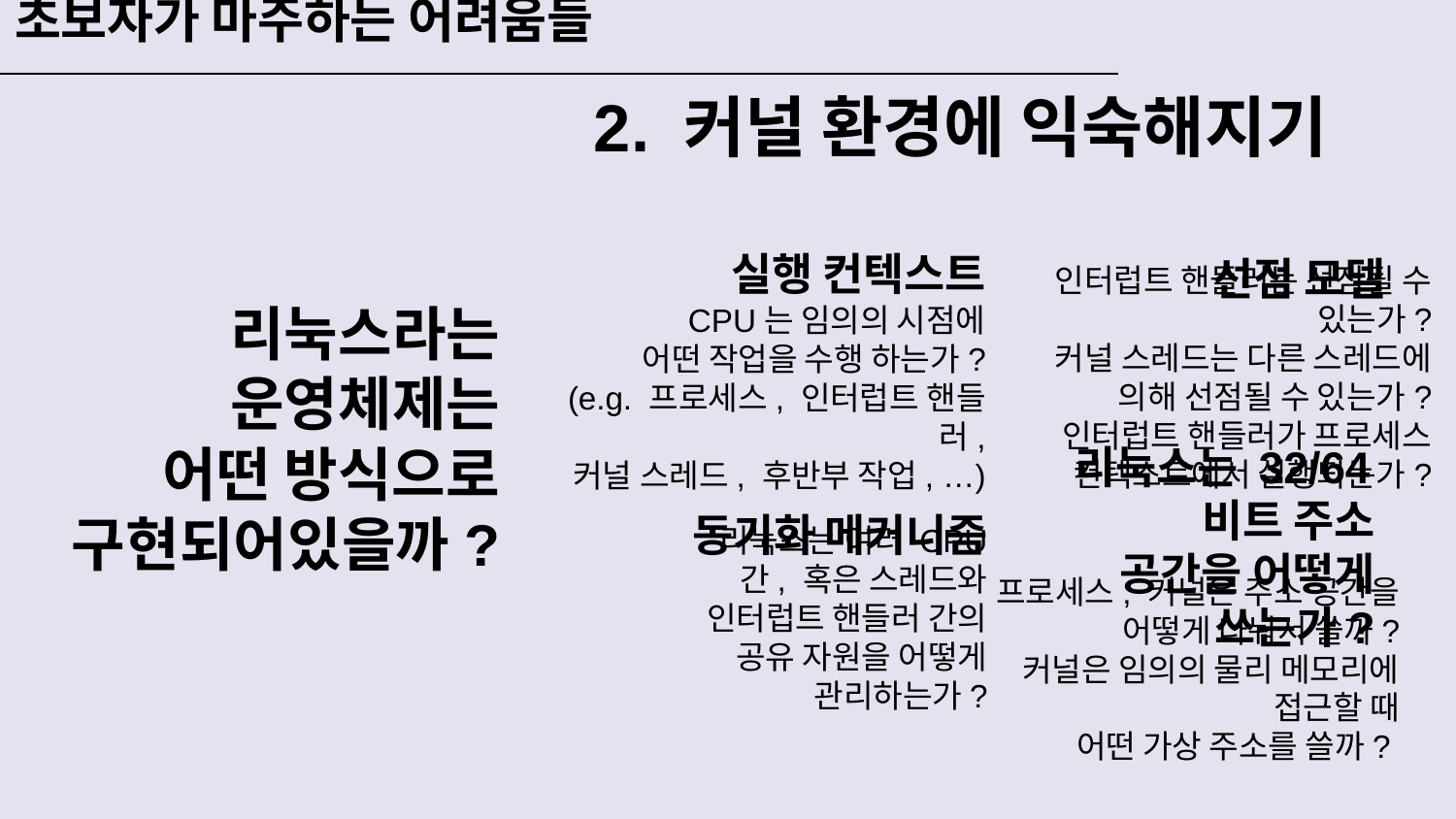

초보자가 마주하는 어려움들
# 2. 커널 환경에 익숙해지기
실행 컨텍스트
선점 모델
인터럽트 핸들러는 선점될 수 있는가?
커널 스레드는 다른 스레드에 의해 선점될 수 있는가?
인터럽트 핸들러가 프로세스 컨텍스트에서 실행되는가?
CPU는 임의의 시점에
어떤 작업을 수행 하는가?
(e.g. 프로세스, 인터럽트 핸들러,
커널 스레드, 후반부 작업, …)
리눅스라는 운영체제는
어떤 방식으로
구현되어있을까?
동기화 메커니즘
리눅스는 32/64비트 주소 공간을 어떻게 쓰는가?
리눅스는 여러 CPU 간, 혹은 스레드와 인터럽트 핸들러 간의 공유 자원을 어떻게 관리하는가?
프로세스, 커널은 주소 공간을 어떻게 나눠서 쓸까?
커널은 임의의 물리 메모리에 접근할 때
어떤 가상 주소를 쓸까?